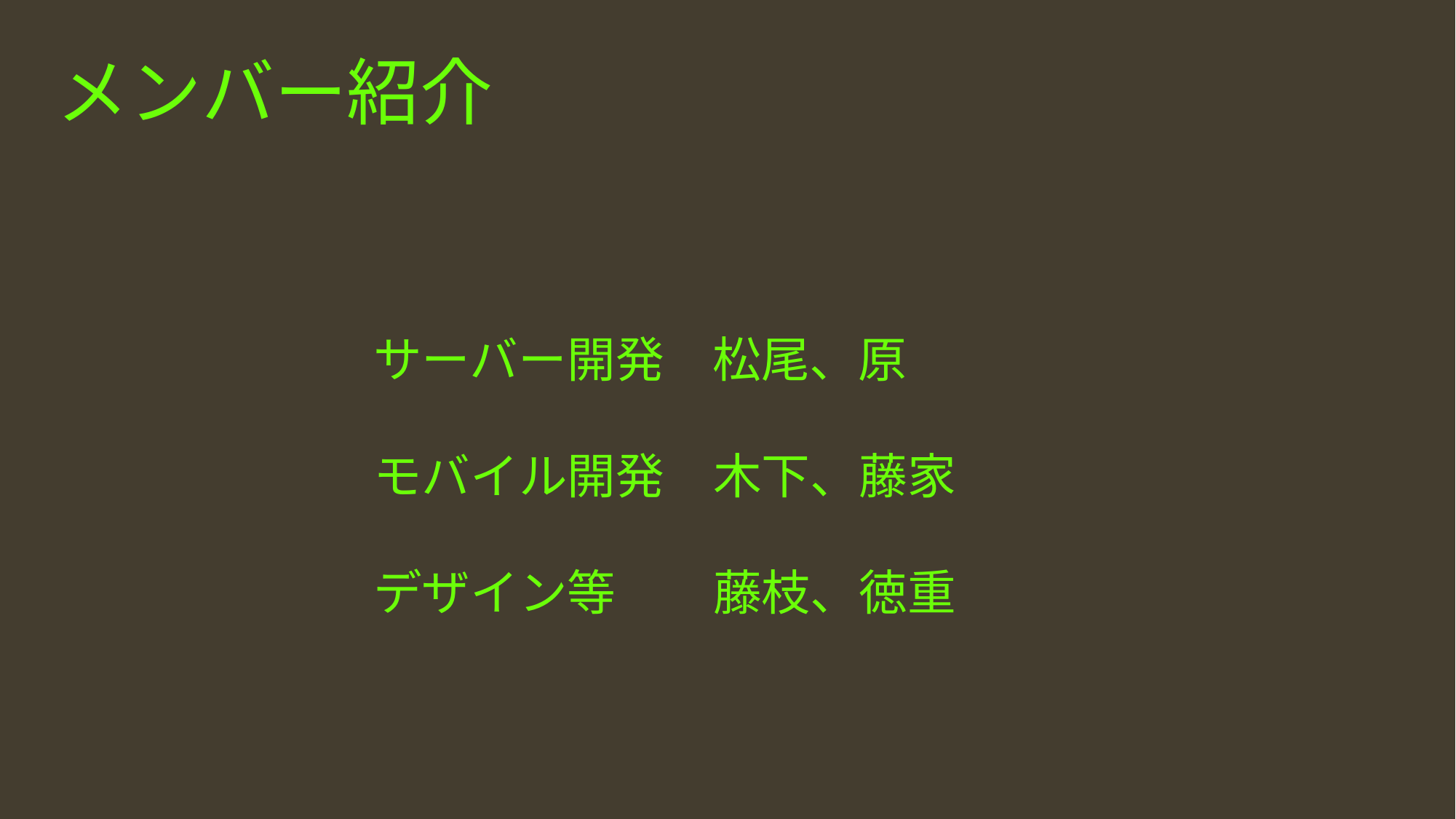

メンバー紹介
サーバー開発　松尾、原

モバイル開発　木下、藤家

デザイン等　　藤枝、徳重